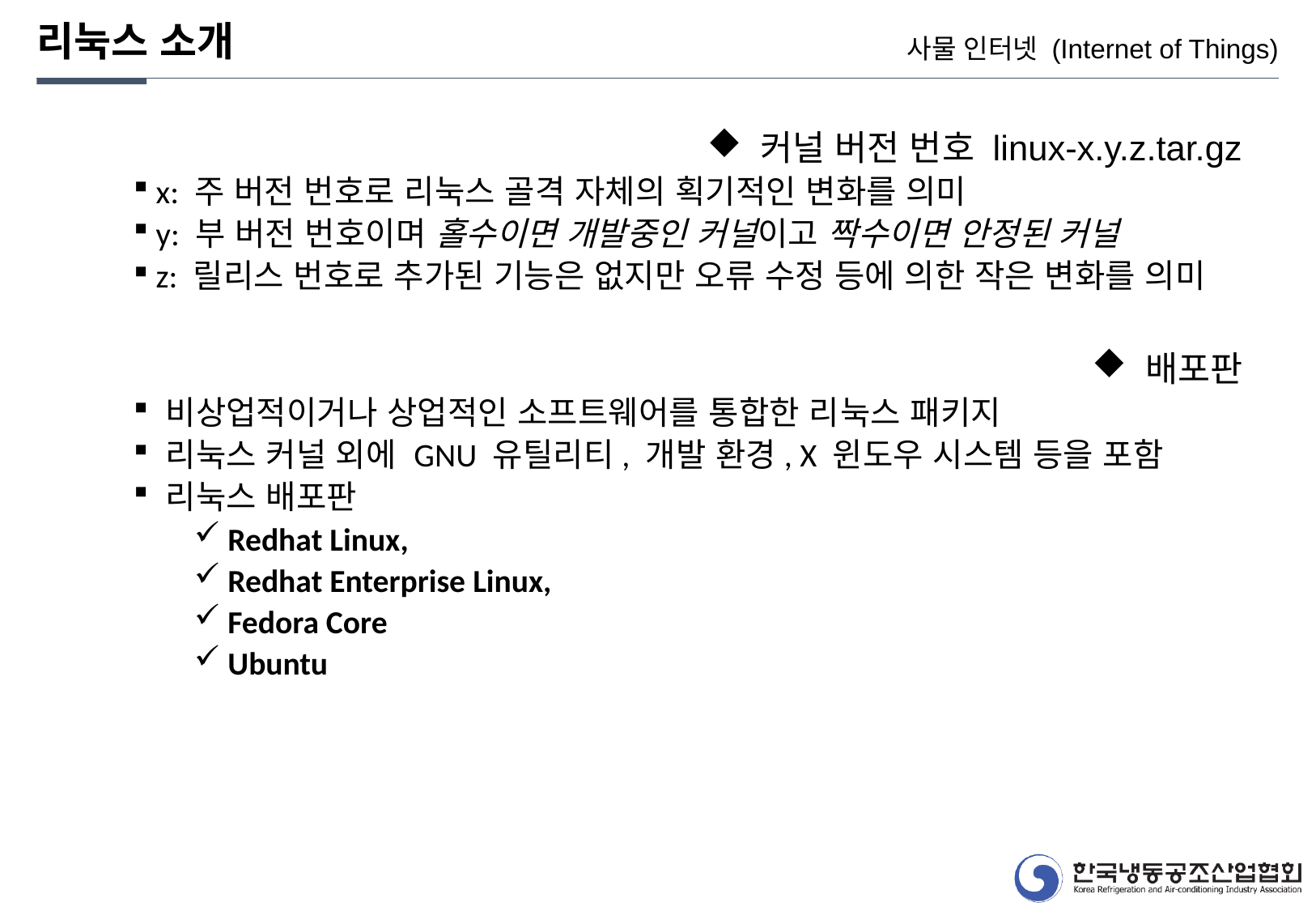

리눅스 소개
사물 인터넷 (Internet of Things)

 커널 버전 번호 linux-x.y.z.tar.gz
 x: 주 버전 번호로 리눅스 골격 자체의 획기적인 변화를 의미
 y: 부 버전 번호이며 홀수이면 개발중인 커널이고 짝수이면 안정된 커널
 z: 릴리스 번호로 추가된 기능은 없지만 오류 수정 등에 의한 작은 변화를 의미

 배포판
 비상업적이거나 상업적인 소프트웨어를 통합한 리눅스 패키지
 리눅스 커널 외에 GNU 유틸리티, 개발 환경, X 윈도우 시스템 등을 포함
 리눅스 배포판
 Redhat Linux,
 Redhat Enterprise Linux,
 Fedora Core
 Ubuntu